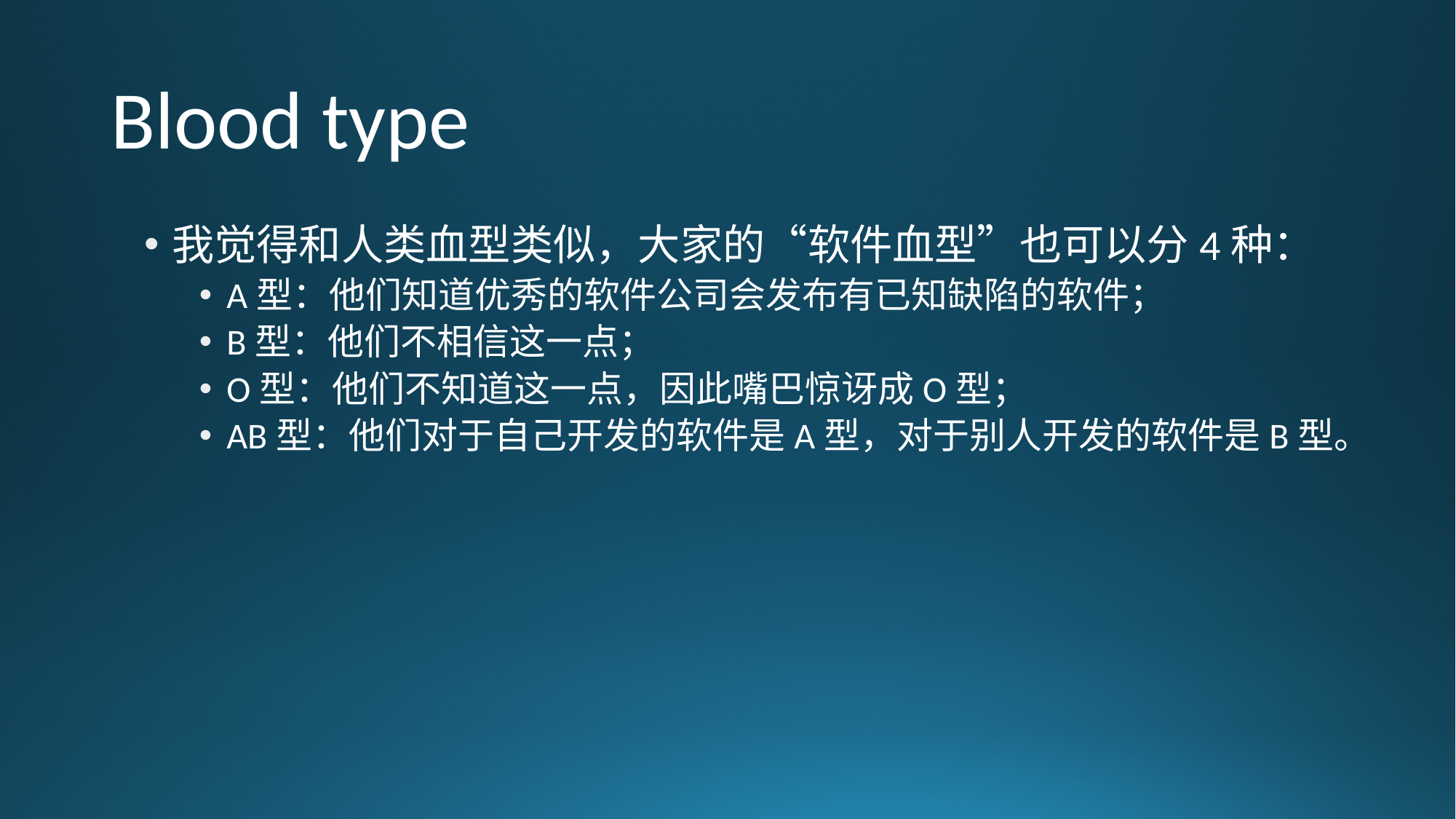

# Blood type
我觉得和人类血型类似，大家的“软件血型”也可以分4种：
A型：他们知道优秀的软件公司会发布有已知缺陷的软件；
B型：他们不相信这一点；
O型：他们不知道这一点，因此嘴巴惊讶成O型；
AB型：他们对于自己开发的软件是A型，对于别人开发的软件是B型。